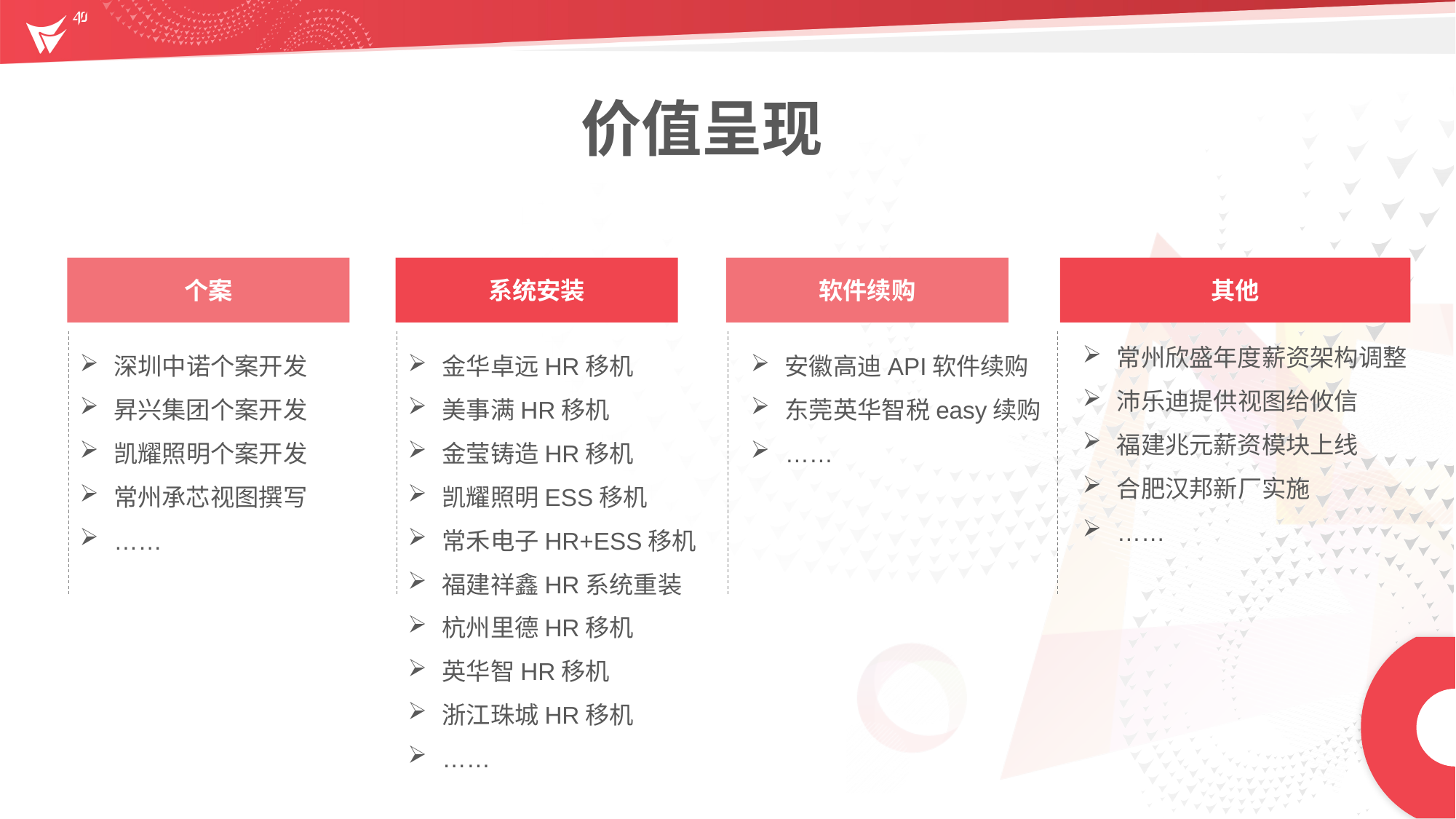

价值呈现
个案
系统安装
软件续购
其他
常州欣盛年度薪资架构调整
沛乐迪提供视图给攸信
福建兆元薪资模块上线
合肥汉邦新厂实施
……
深圳中诺个案开发
昇兴集团个案开发
凯耀照明个案开发
常州承芯视图撰写
……
金华卓远HR移机
美事满HR移机
金莹铸造HR移机
凯耀照明ESS移机
常禾电子HR+ESS移机
福建祥鑫HR系统重装
杭州里德HR移机
英华智HR移机
浙江珠城HR移机
……
安徽高迪API软件续购
东莞英华智税easy续购
……